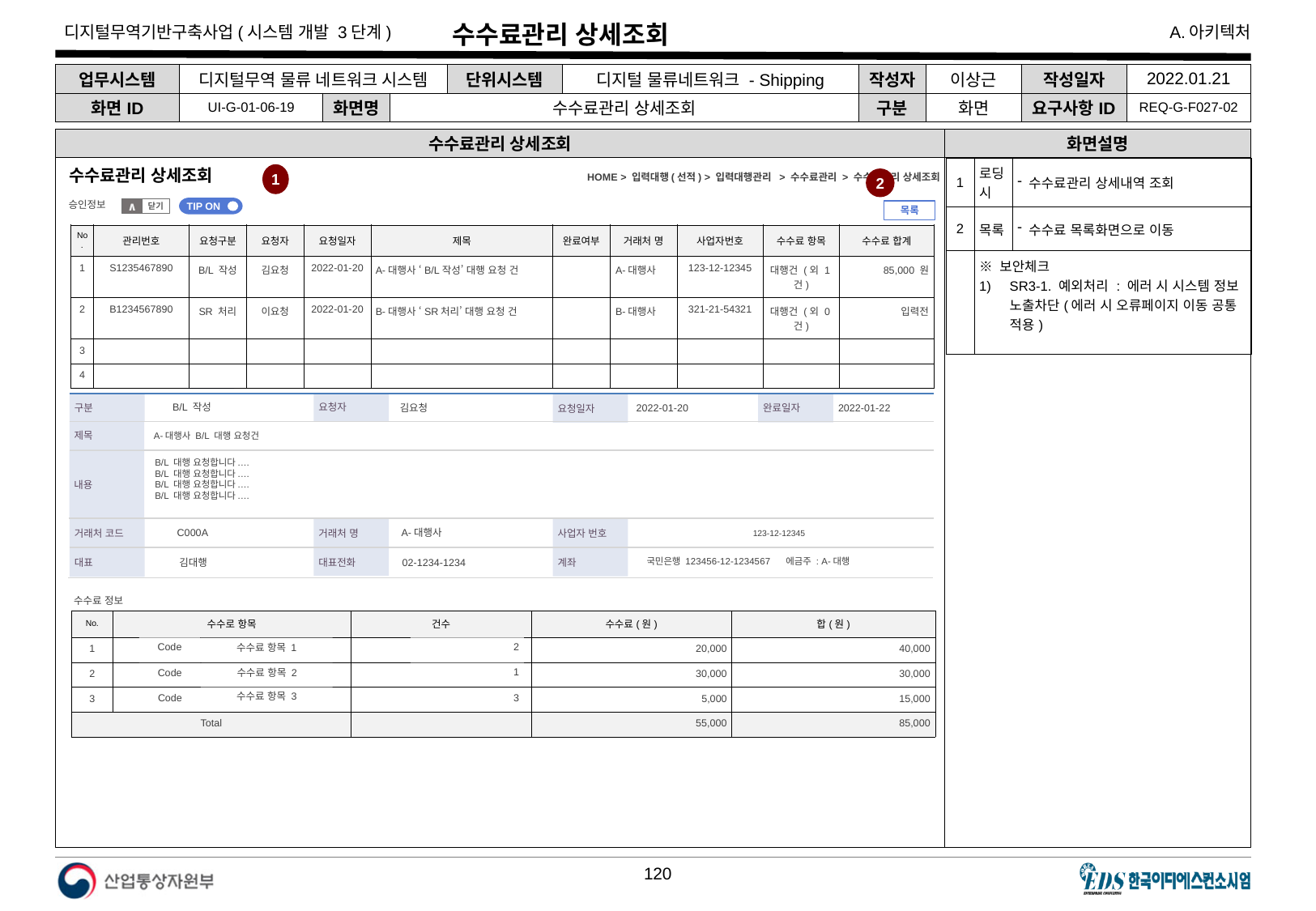

# 수수료관리 상세조회
| 업무시스템 | 디지털무역 물류 네트워크 시스템 |  |  | 단위시스템 | 디지털 물류네트워크 - Shipping | 작성자 | 이상근 | 작성일자 | 2022.01.21 |
| --- | --- | --- | --- | --- | --- | --- | --- | --- | --- |
| 화면ID | UI-G-01-06-19 | 화면명 | 수수료관리 상세조회 |  |  | 구분 | 화면 | 요구사항ID | REQ-G-F027-02 |
수수료관리 상세조회

화면설명

| 1 | 로딩시 | 수수료관리 상세내역 조회 |
| --- | --- | --- |
| 2 | 목록 | 수수료 목록화면으로 이동 |
|  | ※ 보안체크 SR3-1. 예외처리 : 에러 시 시스템 정보 노출차단(에러 시 오류페이지 이동 공통 적용) |  |
HOME > 입력대행(선적) > 입력대행관리  > 수수료관리 > 수수료관리 상세조회
1
수수료관리 상세조회
2
승인정보
닫기
∧
TIP ON

목록
| No. | 관리번호 | 요청구분 | 요청자 | 요청일자 | 제목 | 완료여부 | 거래처 명 | 사업자번호 | 수수료 항목 | 수수료 합계 |
| --- | --- | --- | --- | --- | --- | --- | --- | --- | --- | --- |
| 1 | S1235467890 | B/L 작성 | 김요청 | 2022-01-20 | A-대행사 ‘B/L작성’ 대행 요청 건 |  | A-대행사 | 123-12-12345 | 대행건 (외 1건) | 85,000 원 |
| 2 | B1234567890 | SR 처리 | 이요청 | 2022-01-20 | B-대행사 ‘SR처리’ 대행 요청 건 |  | B-대행사 | 321-21-54321 | 대행건 (외 0건) | 입력전 |
| 3 |  |  |  |  |  |  |  |  |  |  |
| 4 |  |  |  |  |  |  |  |  |  |  |
상세정보
닫기
∧
TIP ON

구분
요청자
완료일자
요청일자
B/L 작성
2022-01-20
2022-01-22
김요청
제목
A-대행사 B/L 대행 요청건
내용
B/L 대행 요청합니다.…
B/L 대행 요청합니다.…
B/L 대행 요청합니다.…
B/L 대행 요청합니다.…

사업자 번호
거래처 코드
거래처 명
 A-대행사
123-12-12345
C000A
계좌
대표전화
대표
국민은행 123456-12-1234567     에금주 : A-대행
김대행
02-1234-1234
수수료 정보
| No. | 수수로 항목 | 건수 | 수수료(원) | 합(원) |
| --- | --- | --- | --- | --- |
| 1 |  |  | 20,000 | 40,000 |
| 2 |  |  | 30,000 | 30,000 |
| 3 |  |  | 5,000 | 15,000 |
| Total |  |  | 55,000 | 85,000 |
Code
2
수수료 항목 1
1
수수료 항목 2
Code
수수료 항목 3
3
Code